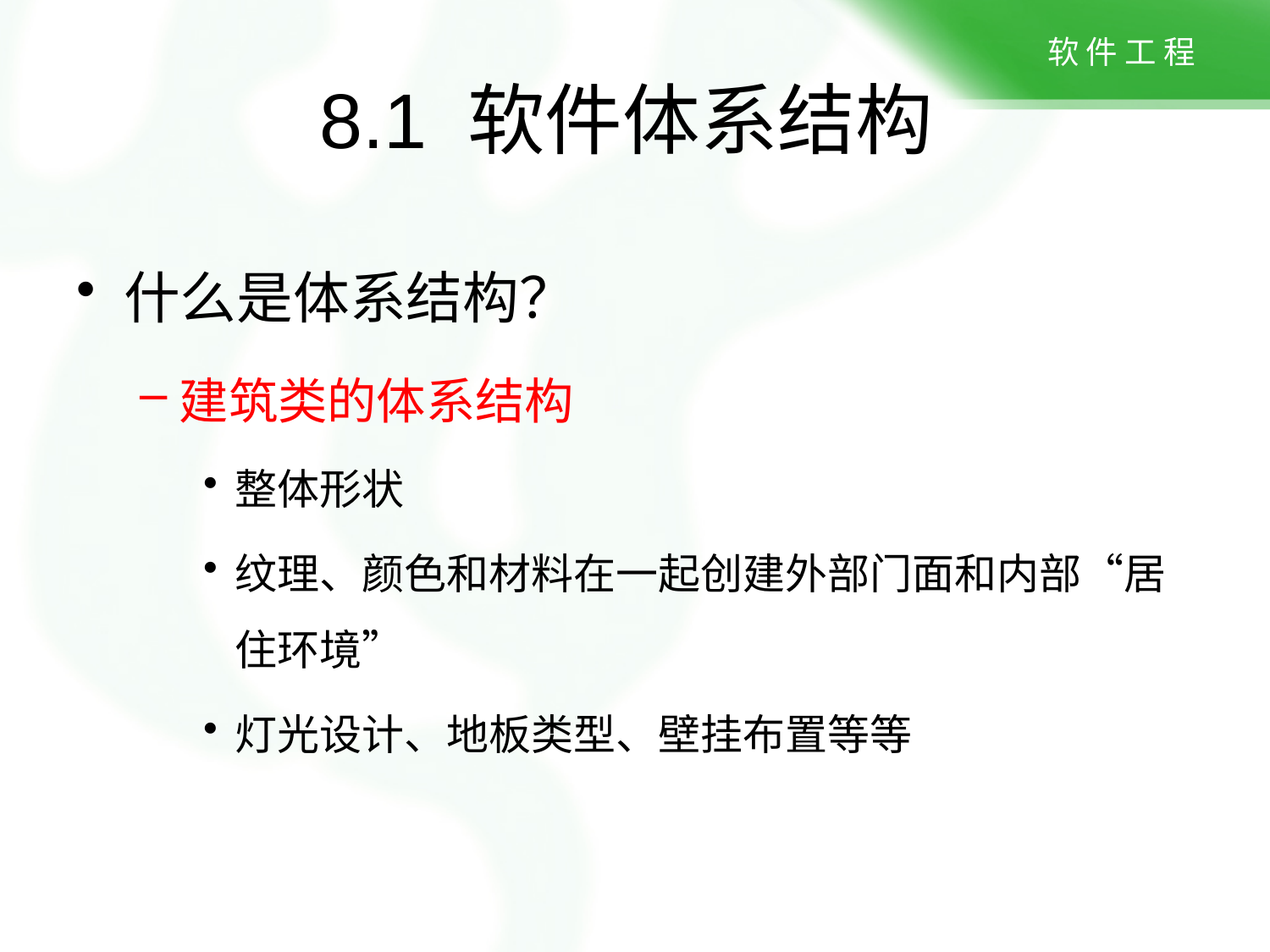

8.1 软件体系结构
什么是体系结构？
建筑类的体系结构
整体形状
纹理、颜色和材料在一起创建外部门面和内部“居住环境”
灯光设计、地板类型、壁挂布置等等